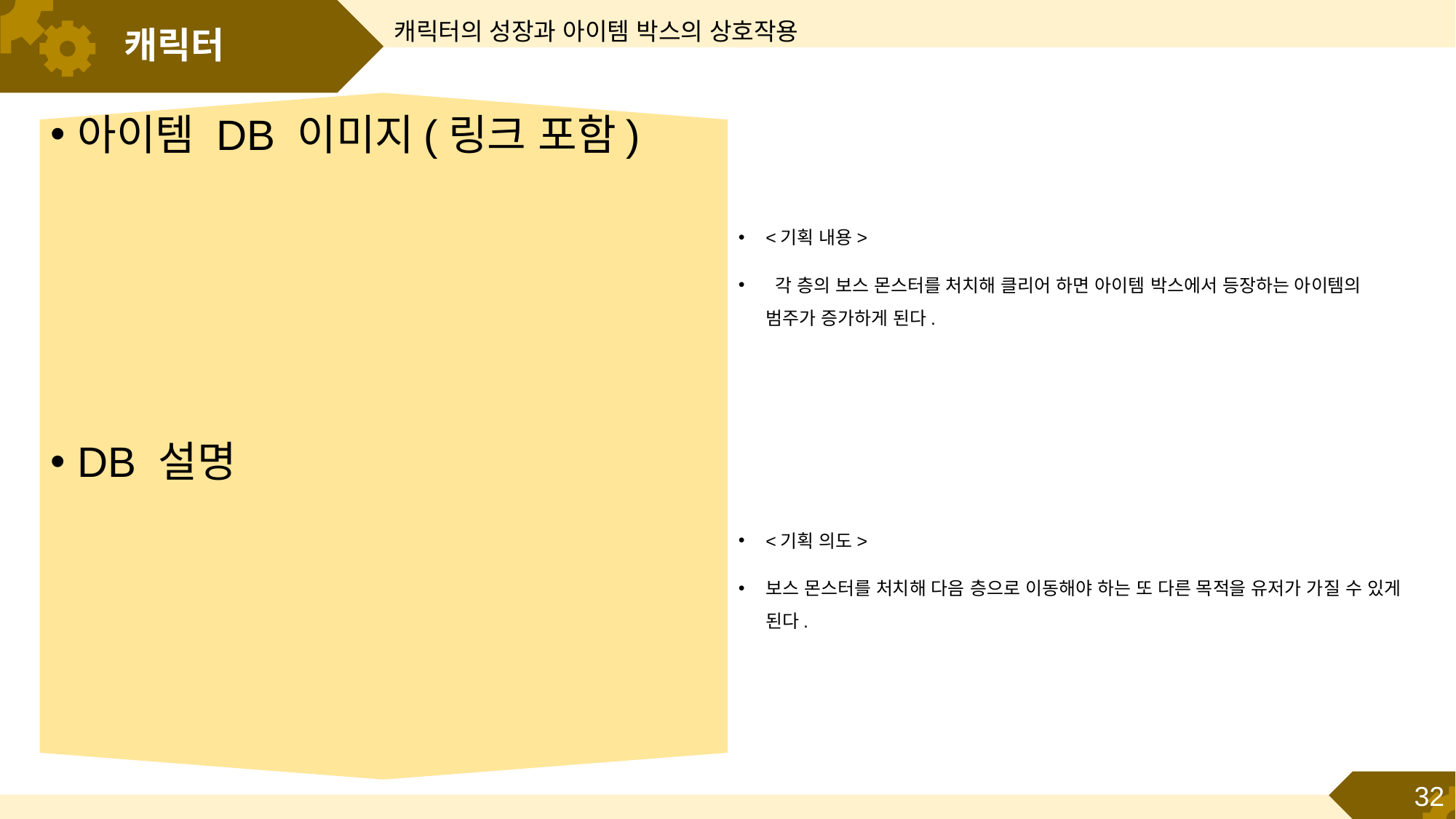

캐릭터의 성장과 아이템 박스의 상호작용
# 캐릭터
아이템 DB 이미지(링크 포함)
<기획 내용>
 각 층의 보스 몬스터를 처치해 클리어 하면 아이템 박스에서 등장하는 아이템의 범주가 증가하게 된다.
DB 설명
<기획 의도>
보스 몬스터를 처치해 다음 층으로 이동해야 하는 또 다른 목적을 유저가 가질 수 있게 된다.

32